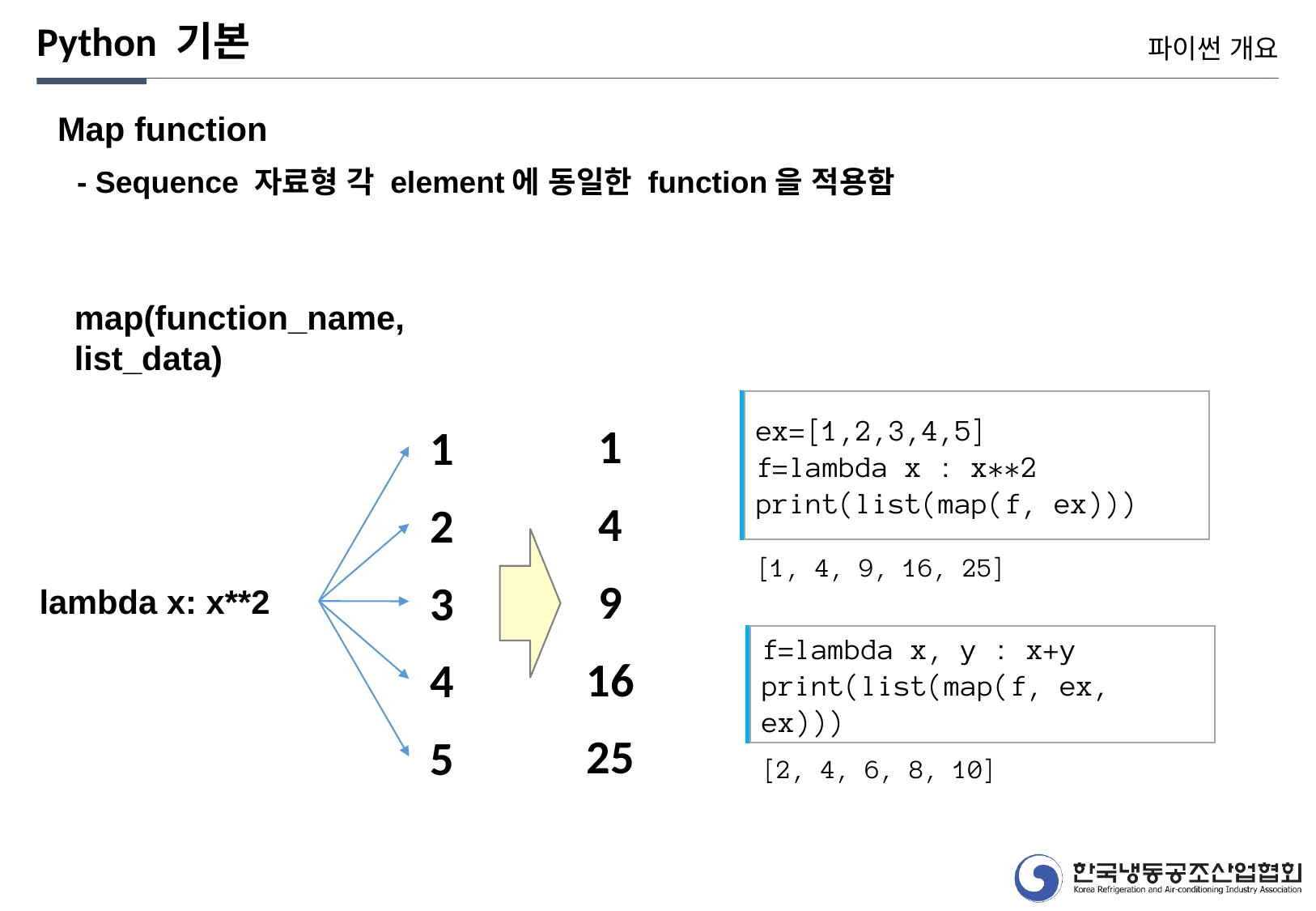

Python 기본
파이썬 개요
Map function
- Sequence 자료형 각 element에 동일한 function을 적용함
map(function_name, list_data)

ex=[1,2,3,4,5]
f=lambda x : x**2
print(list(map(f, ex)))
1
1
4
2

[1, 4, 9, 16, 25]
9
3
lambda x: x**2

f=lambda x, y : x+y
print(list(map(f, ex, ex)))
16
4
25
5
[2, 4, 6, 8, 10]